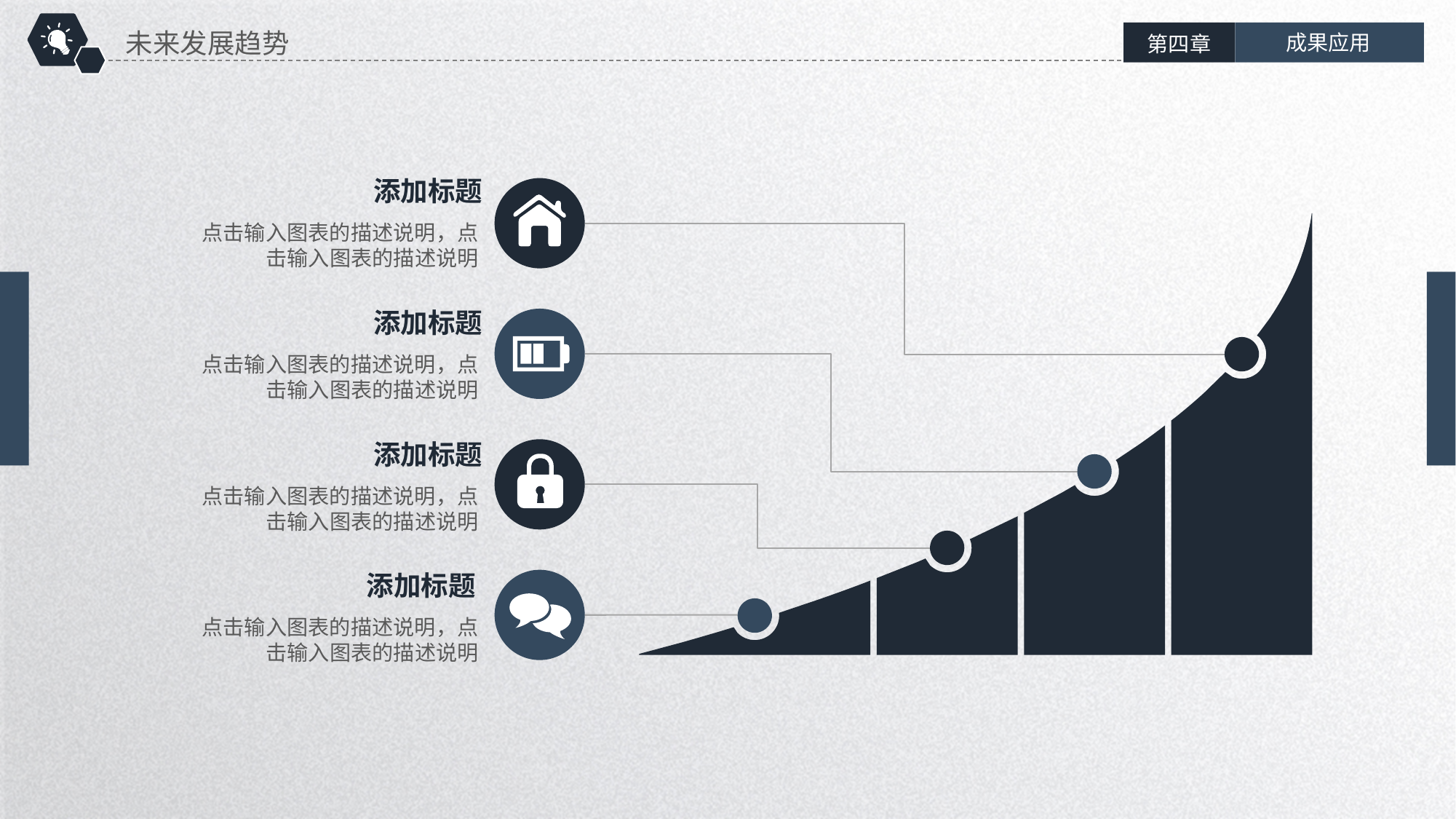

未来发展趋势
成果应用
第四章

添加标题

点击输入图表的描述说明，点击输入图表的描述说明

添加标题

点击输入图表的描述说明，点击输入图表的描述说明

添加标题

点击输入图表的描述说明，点击输入图表的描述说明

添加标题

点击输入图表的描述说明，点击输入图表的描述说明
延时符